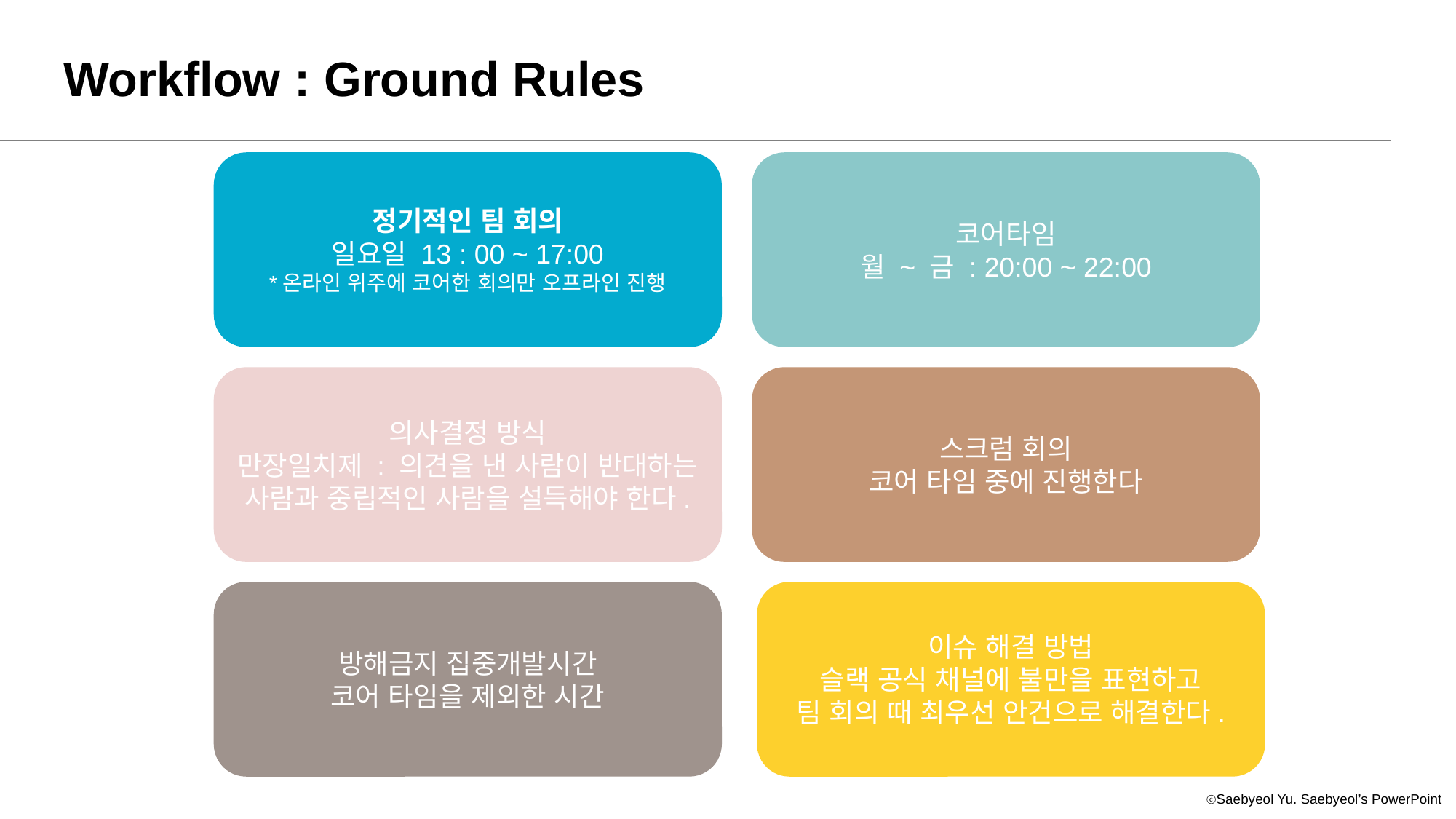

Workflow : Ground Rules
정기적인 팀 회의
일요일 13 : 00 ~ 17:00
*온라인 위주에 코어한 회의만 오프라인 진행
코어타임
월 ~ 금 : 20:00 ~ 22:00
스크럼 회의
코어 타임 중에 진행한다
의사결정 방식
만장일치제 : 의견을 낸 사람이 반대하는 사람과 중립적인 사람을 설득해야 한다.
방해금지 집중개발시간
코어 타임을 제외한 시간
이슈 해결 방법
슬랙 공식 채널에 불만을 표현하고
팀 회의 때 최우선 안건으로 해결한다.